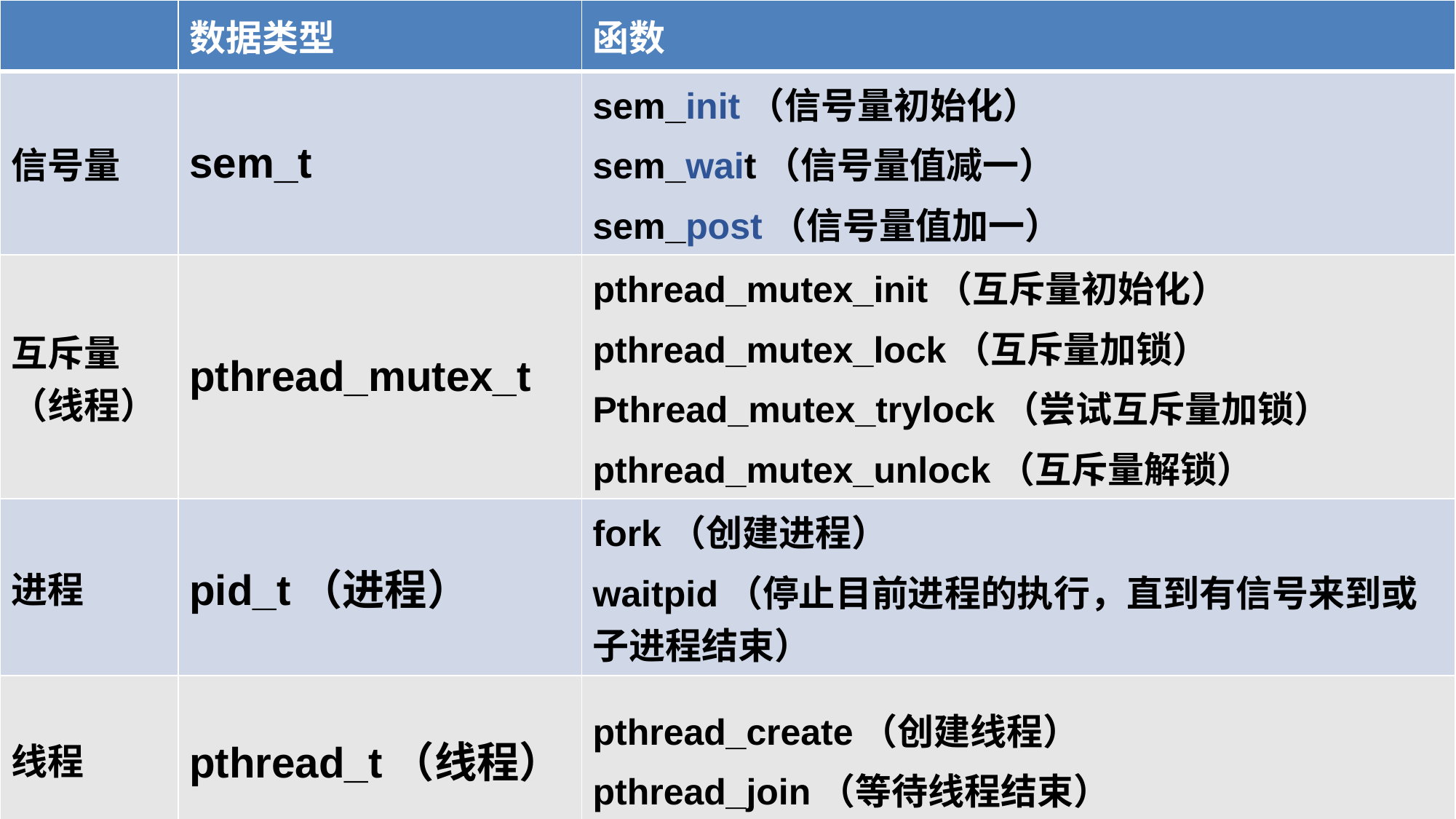

|  | 数据类型 | 函数 |
| --- | --- | --- |
| 信号量 | sem\_t | sem\_init（信号量初始化） sem\_wait（信号量值减一） sem\_post（信号量值加一） |
| 互斥量（线程） | pthread\_mutex\_t | pthread\_mutex\_init（互斥量初始化） pthread\_mutex\_lock（互斥量加锁） Pthread\_mutex\_trylock（尝试互斥量加锁） pthread\_mutex\_unlock（互斥量解锁） |
| 进程 | pid\_t（进程） | fork（创建进程） waitpid（停止目前进程的执行，直到有信号来到或子进程结束） |
| 线程 | pthread\_t（线程） | pthread\_create（创建线程） pthread\_join（等待线程结束） |